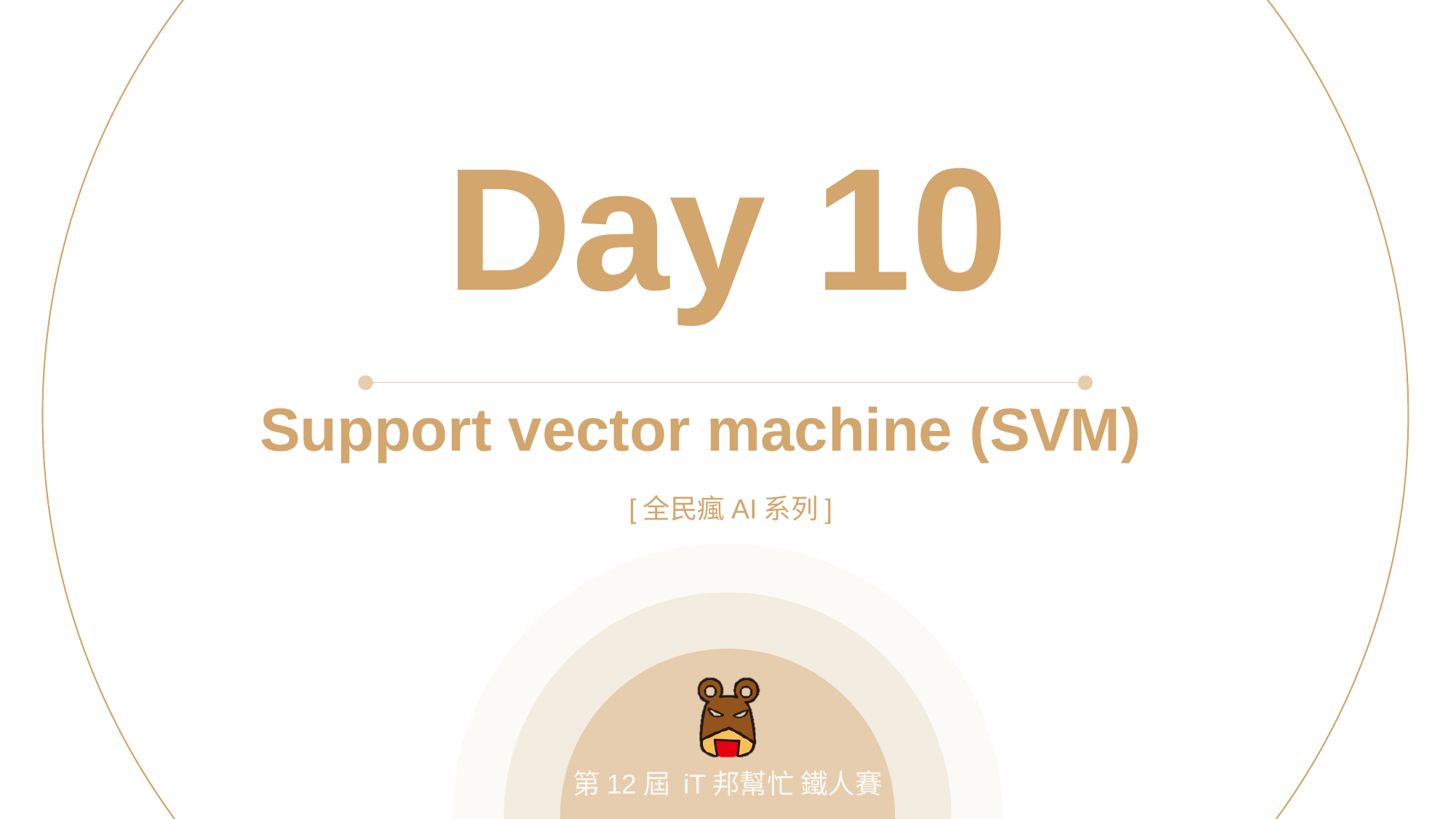

Day 10
Support vector machine (SVM)
[全民瘋AI系列]
第12屆 iT邦幫忙 鐵人賽